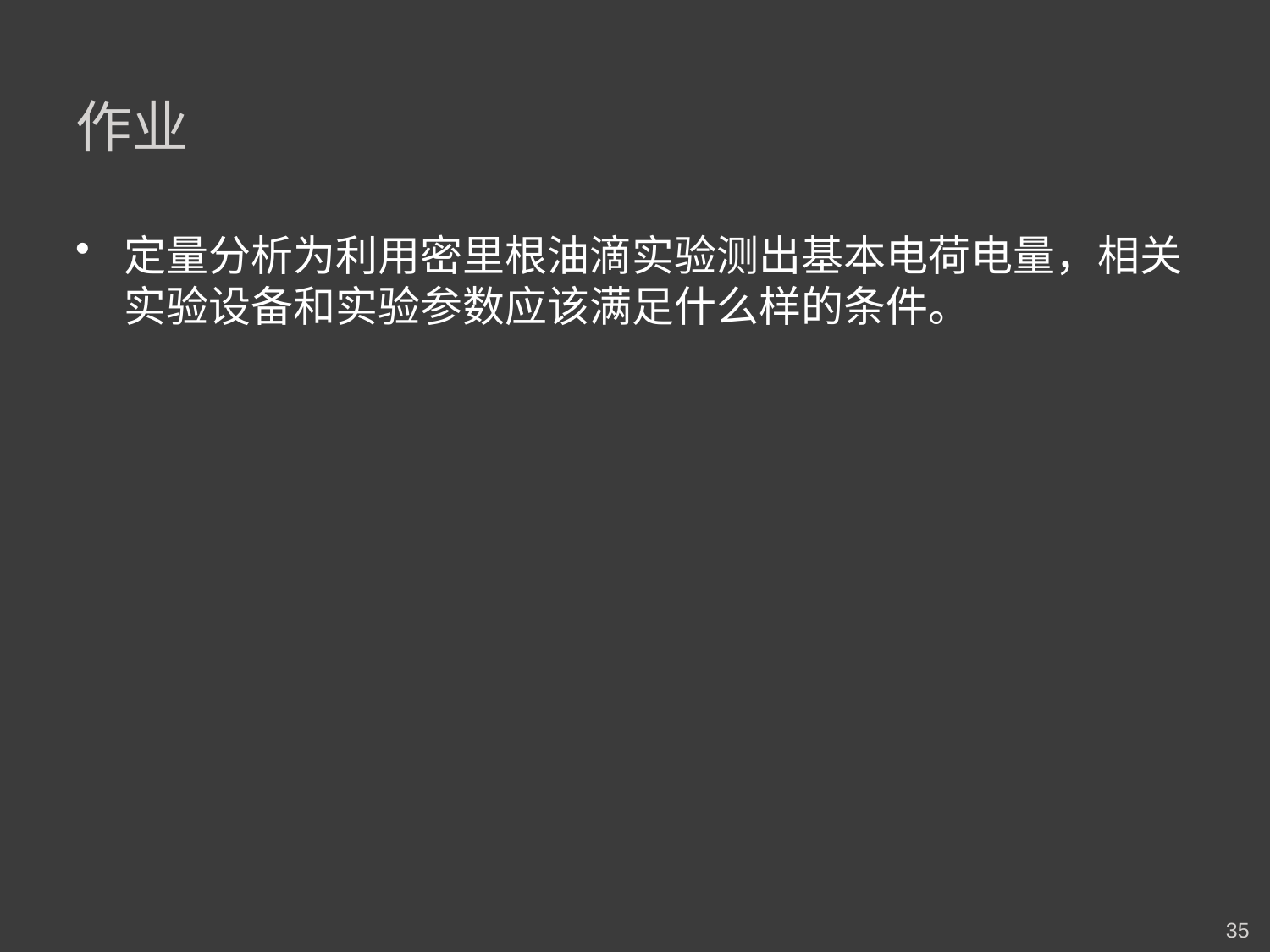

# 作业
定量分析为利用密里根油滴实验测出基本电荷电量，相关实验设备和实验参数应该满足什么样的条件。
35